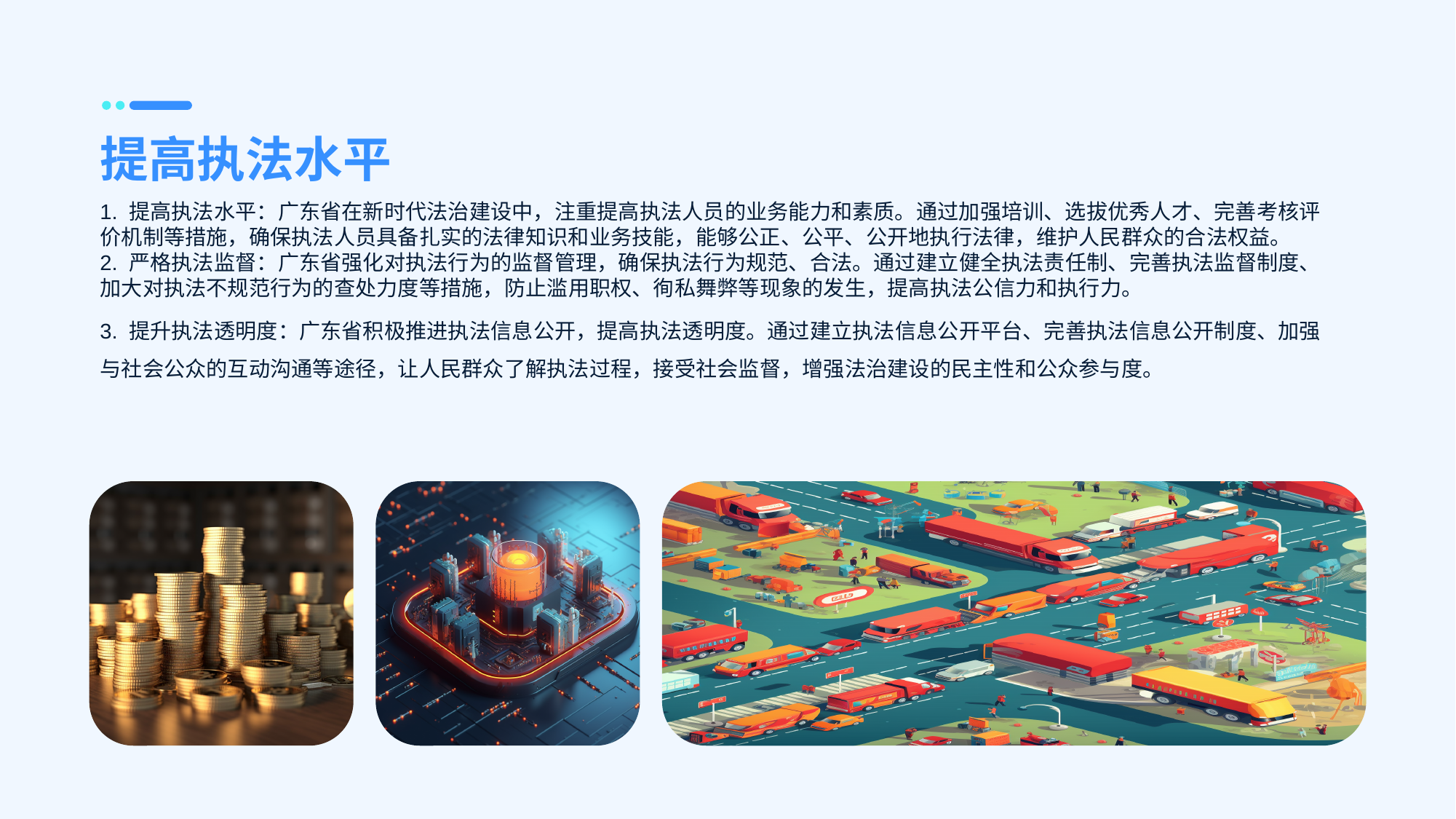

提高执法水平
1. 提高执法水平：广东省在新时代法治建设中，注重提高执法人员的业务能力和素质。通过加强培训、选拔优秀人才、完善考核评价机制等措施，确保执法人员具备扎实的法律知识和业务技能，能够公正、公平、公开地执行法律，维护人民群众的合法权益。
2. 严格执法监督：广东省强化对执法行为的监督管理，确保执法行为规范、合法。通过建立健全执法责任制、完善执法监督制度、加大对执法不规范行为的查处力度等措施，防止滥用职权、徇私舞弊等现象的发生，提高执法公信力和执行力。
3. 提升执法透明度：广东省积极推进执法信息公开，提高执法透明度。通过建立执法信息公开平台、完善执法信息公开制度、加强与社会公众的互动沟通等途径，让人民群众了解执法过程，接受社会监督，增强法治建设的民主性和公众参与度。